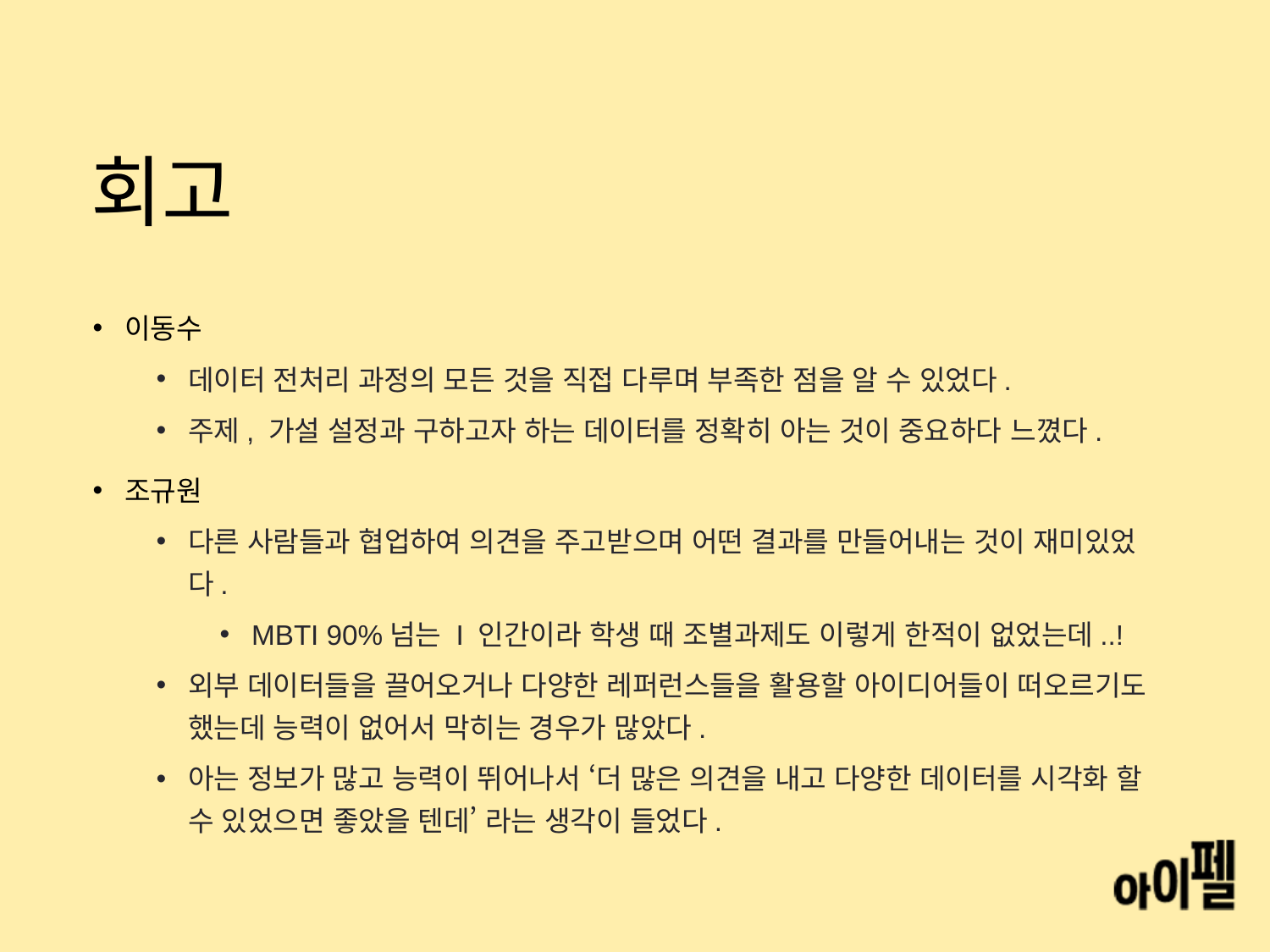

# 회고
이동수
데이터 전처리 과정의 모든 것을 직접 다루며 부족한 점을 알 수 있었다.
주제, 가설 설정과 구하고자 하는 데이터를 정확히 아는 것이 중요하다 느꼈다.
조규원
다른 사람들과 협업하여 의견을 주고받으며 어떤 결과를 만들어내는 것이 재미있었다.
MBTI 90%넘는 I 인간이라 학생 때 조별과제도 이렇게 한적이 없었는데..!
외부 데이터들을 끌어오거나 다양한 레퍼런스들을 활용할 아이디어들이 떠오르기도 했는데 능력이 없어서 막히는 경우가 많았다.
아는 정보가 많고 능력이 뛰어나서 ‘더 많은 의견을 내고 다양한 데이터를 시각화 할 수 있었으면 좋았을 텐데’ 라는 생각이 들었다.